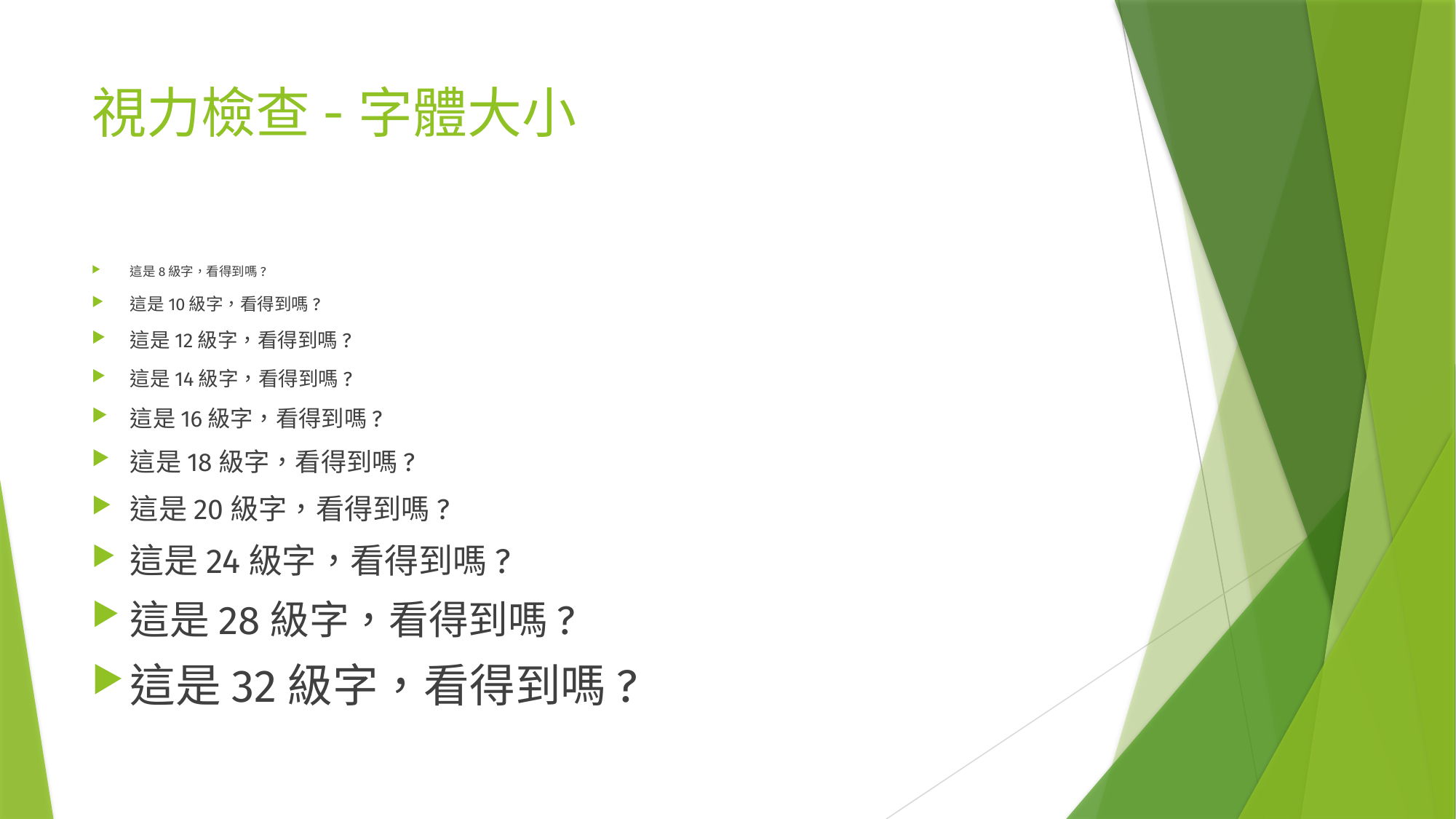

# 視力檢查-字體大小
這是8級字，看得到嗎?
這是10級字，看得到嗎?
這是12級字，看得到嗎?
這是14級字，看得到嗎?
這是16級字，看得到嗎?
這是18級字，看得到嗎?
這是20級字，看得到嗎?
這是24級字，看得到嗎?
這是28級字，看得到嗎?
這是32級字，看得到嗎?